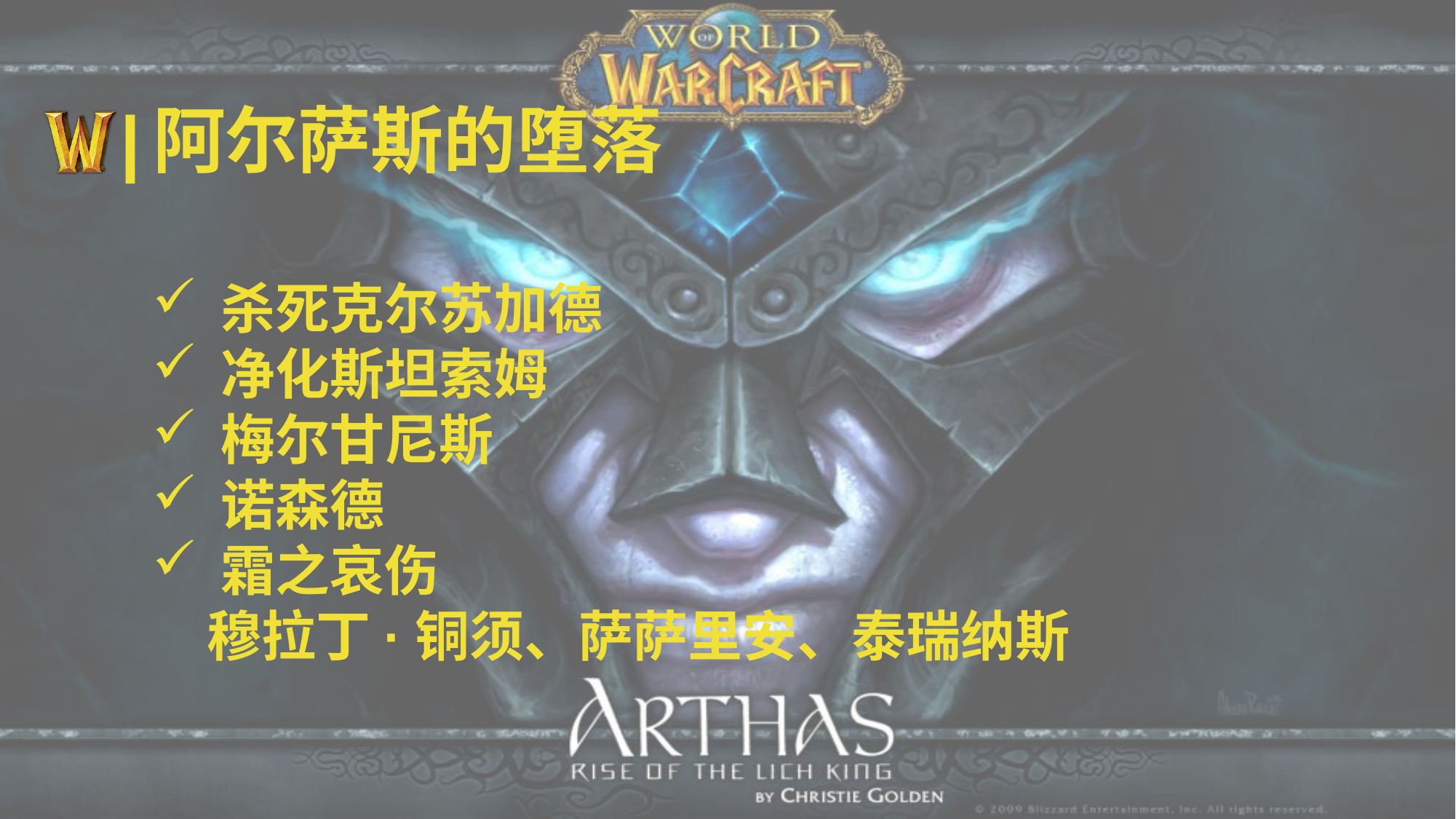

# 阿尔萨斯的堕落
杀死克尔苏加德
净化斯坦索姆
梅尔甘尼斯
诺森德
霜之哀伤
穆拉丁·铜须、萨萨里安、泰瑞纳斯